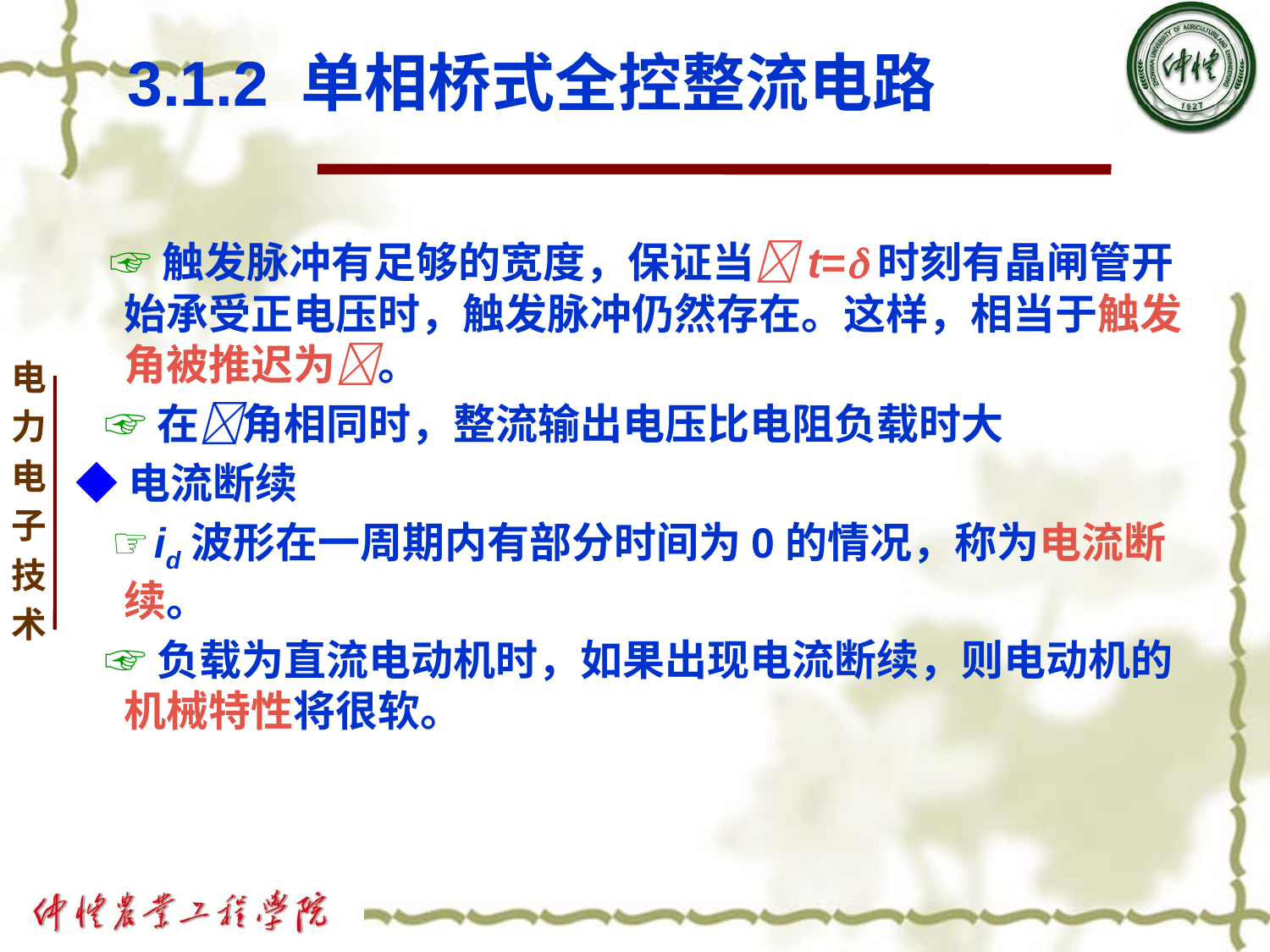

# 3.1.2 单相桥式全控整流电路
   ☞触发脉冲有足够的宽度，保证当ωt=δ时刻有晶闸管开始承受正电压时，触发脉冲仍然存在。这样，相当于触发角被推迟为δ。
   ☞在α角相同时，整流输出电压比电阻负载时大
◆电流断续
   ☞id波形在一周期内有部分时间为0的情况，称为电流断续。
   ☞负载为直流电动机时，如果出现电流断续，则电动机的机械特性将很软。